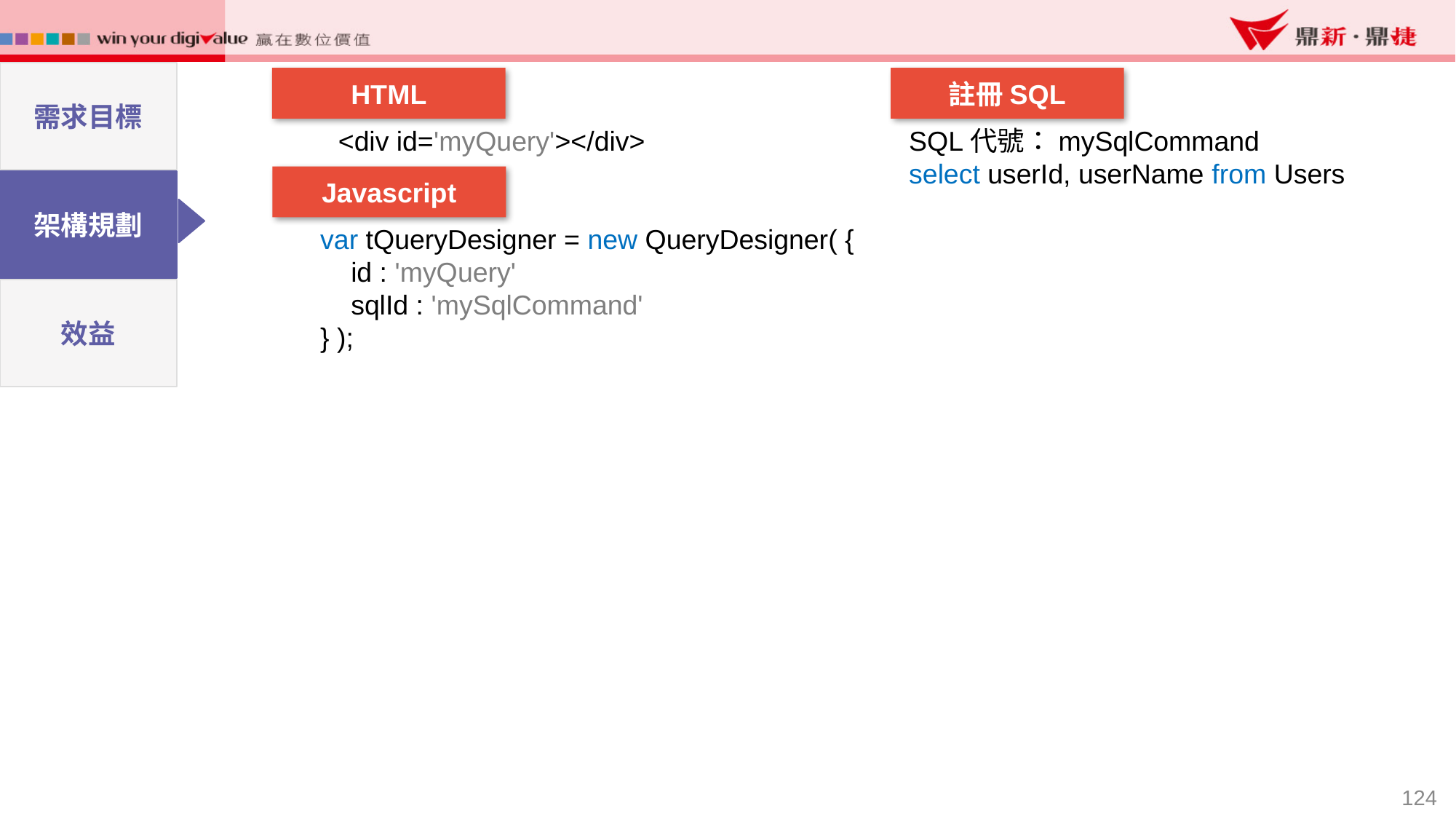

需求目標
HTML
註冊SQL
<div id='myQuery'></div>
SQL代號：mySqlCommand
select userId, userName from Users
Javascript
架構規劃

var tQueryDesigner = new QueryDesigner( {
    id : 'myQuery'
    sqlId : 'mySqlCommand'
} );
效益
124